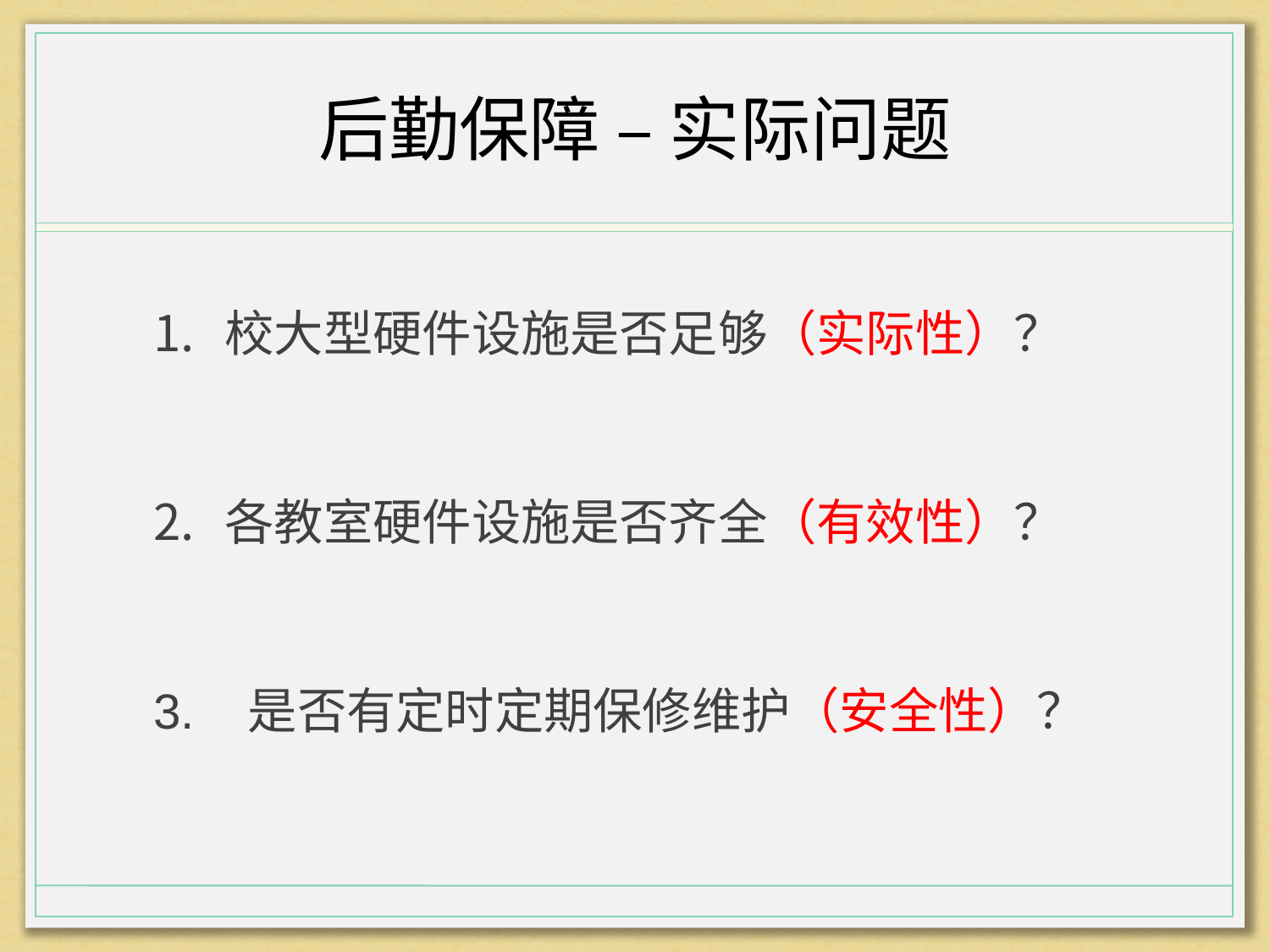

# 后勤保障 – 实际问题
校大型硬件设施是否足够（实际性）？

各教室硬件设施是否齐全（有效性）？

3.   是否有定时定期保修维护（安全性）？